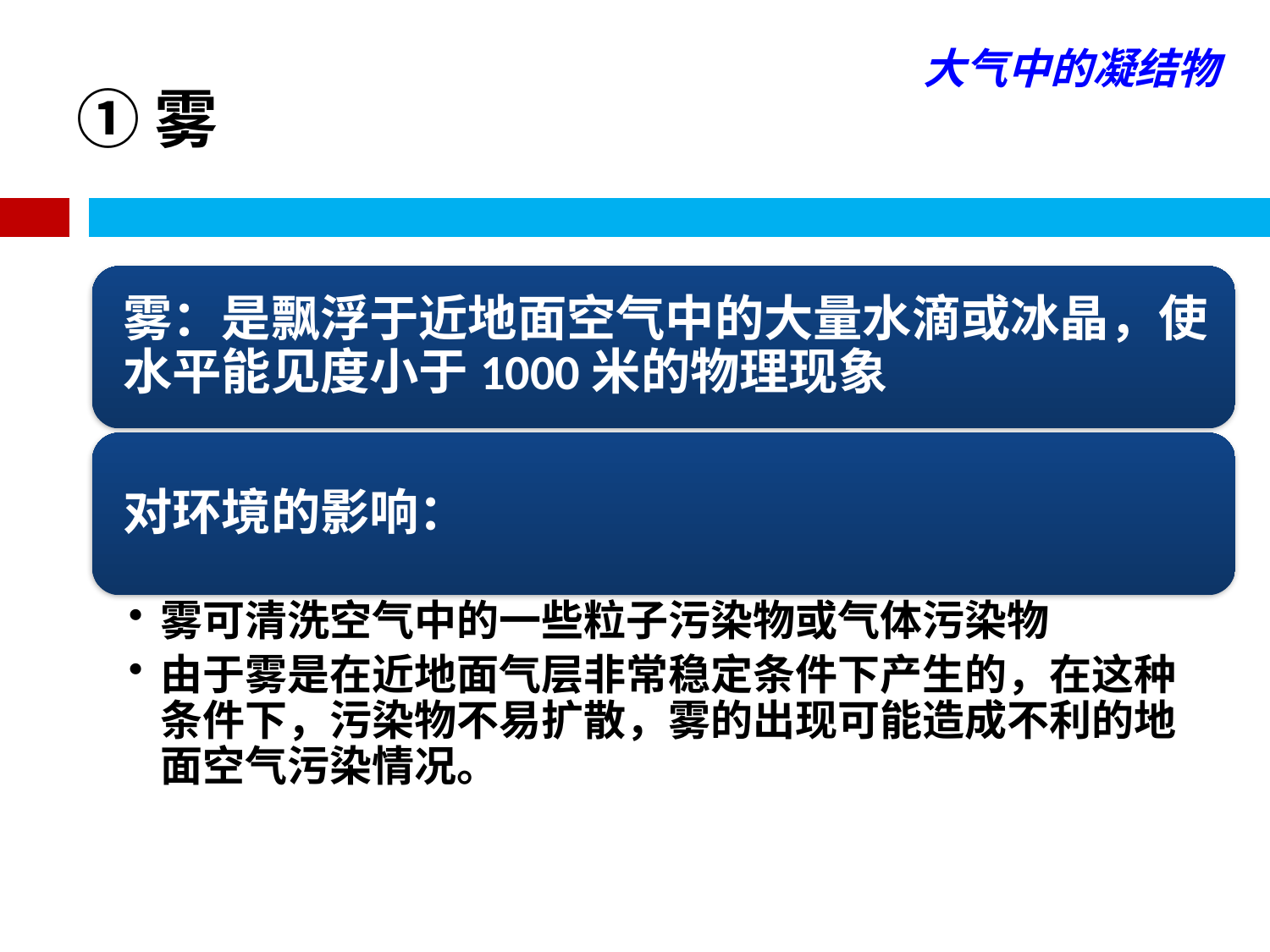

大气中的凝结物
# ①雾
雾：是飘浮于近地面空气中的大量水滴或冰晶，使水平能见度小于1000米的物理现象
对环境的影响：
雾可清洗空气中的一些粒子污染物或气体污染物
由于雾是在近地面气层非常稳定条件下产生的，在这种条件下，污染物不易扩散，雾的出现可能造成不利的地面空气污染情况。